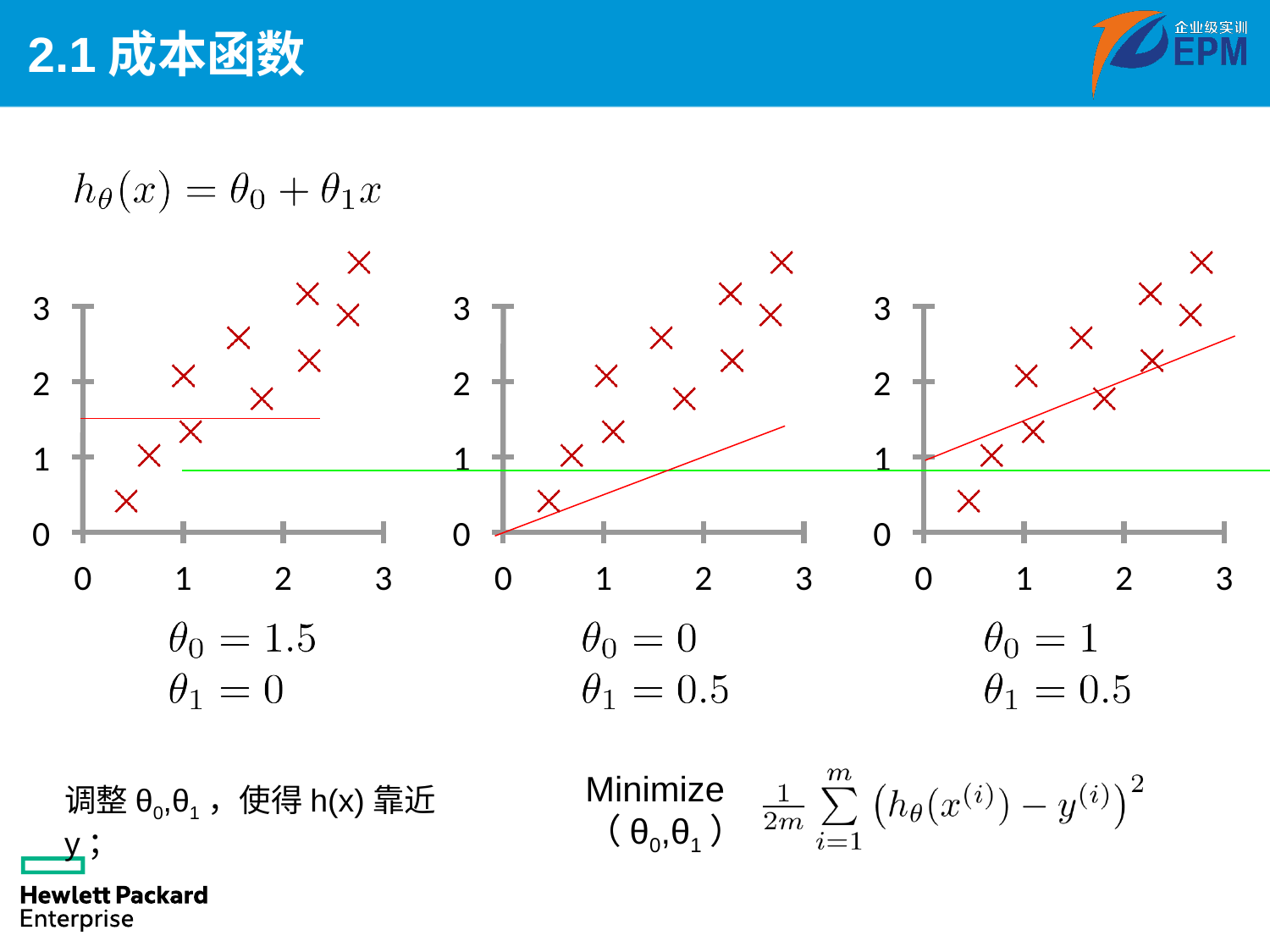

# 2.1成本函数

3
2
1
0
3
2
1
0
3
2
1
0

0
1
2
3
0
1
2
3
0
1
2
3

Minimize
  （θ0,θ1）

调整θ0,θ1，使得h(x)靠近y；